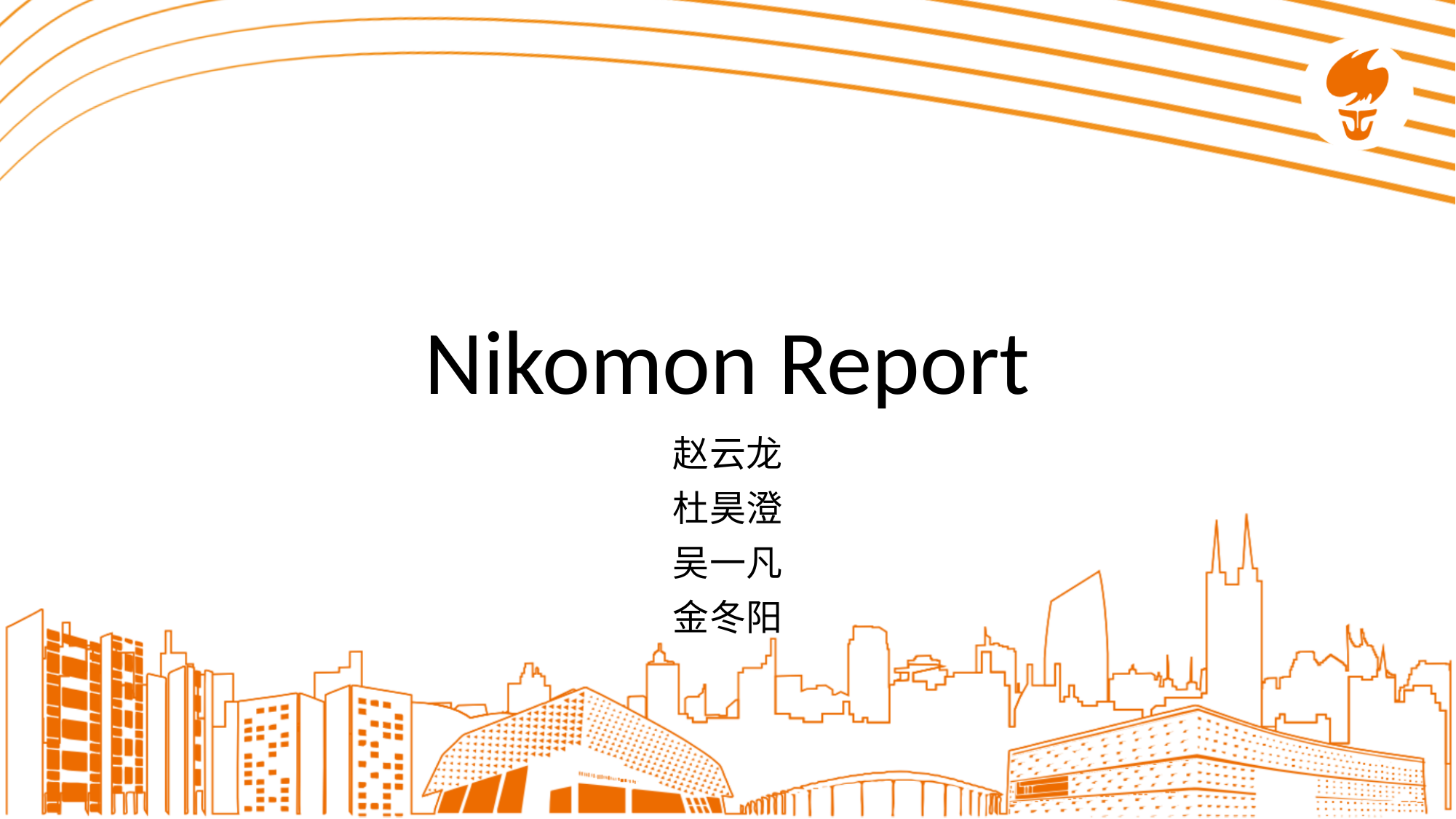

# Nikomon Report
赵云龙
杜昊澄
吴一凡
金冬阳